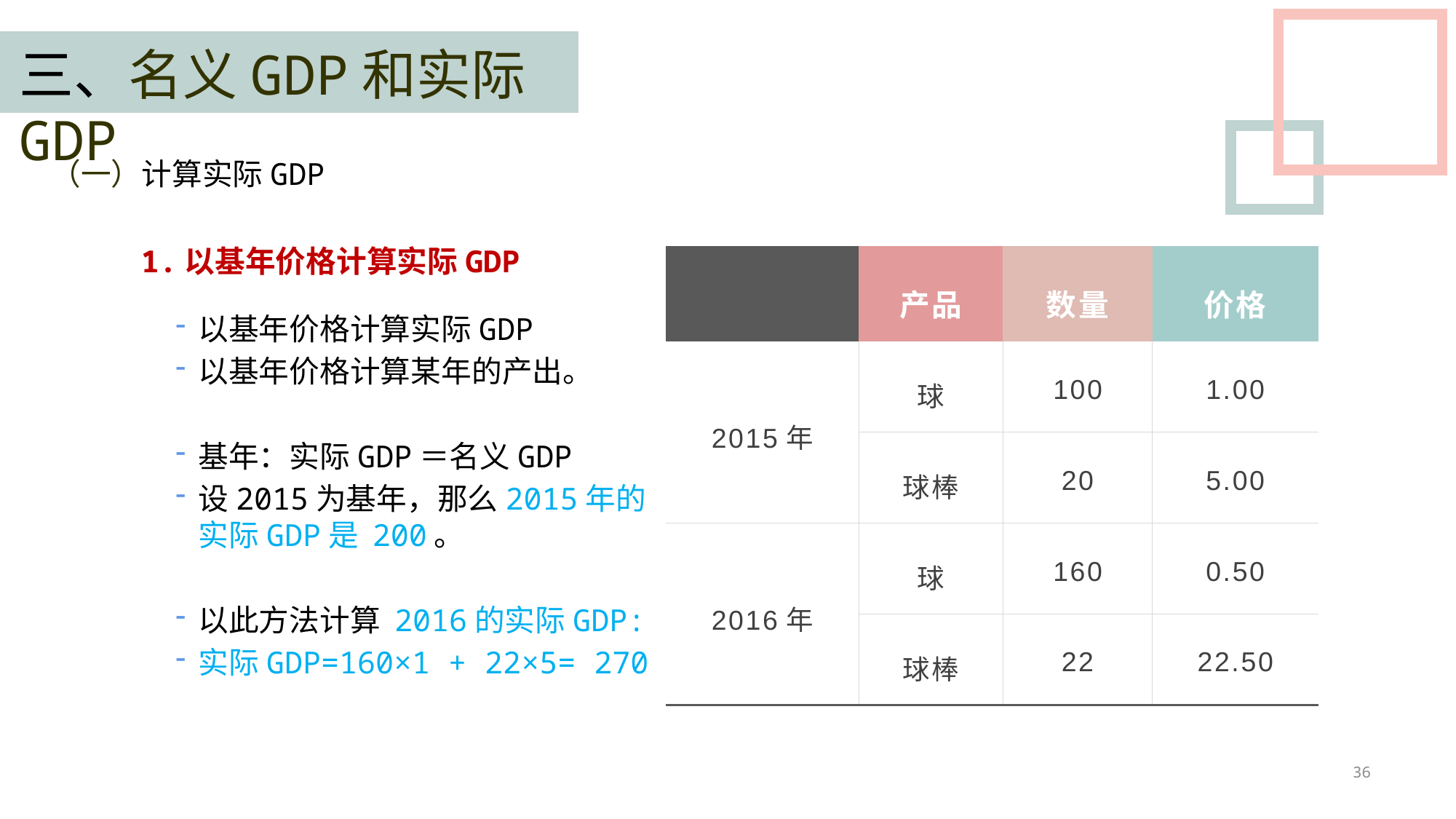

三、名义GDP和实际GDP

（一）计算实际GDP
1.以基年价格计算实际GDP
|  | 产品 | 数量 | 价格 |
| --- | --- | --- | --- |
| 2015年 | 球 | 100 | 1.00 |
|  | 球棒 | 20 | 5.00 |
| 2016年 | 球 | 160 | 0.50 |
|  | 球棒 | 22 | 22.50 |

以基年价格计算实际GDP
以基年价格计算某年的产出。

基年：实际GDP＝名义GDP
设2015为基年，那么2015年的实际GDP是 200。

以此方法计算 2016的实际GDP:
实际GDP=160×1 + 22×5= 270
36